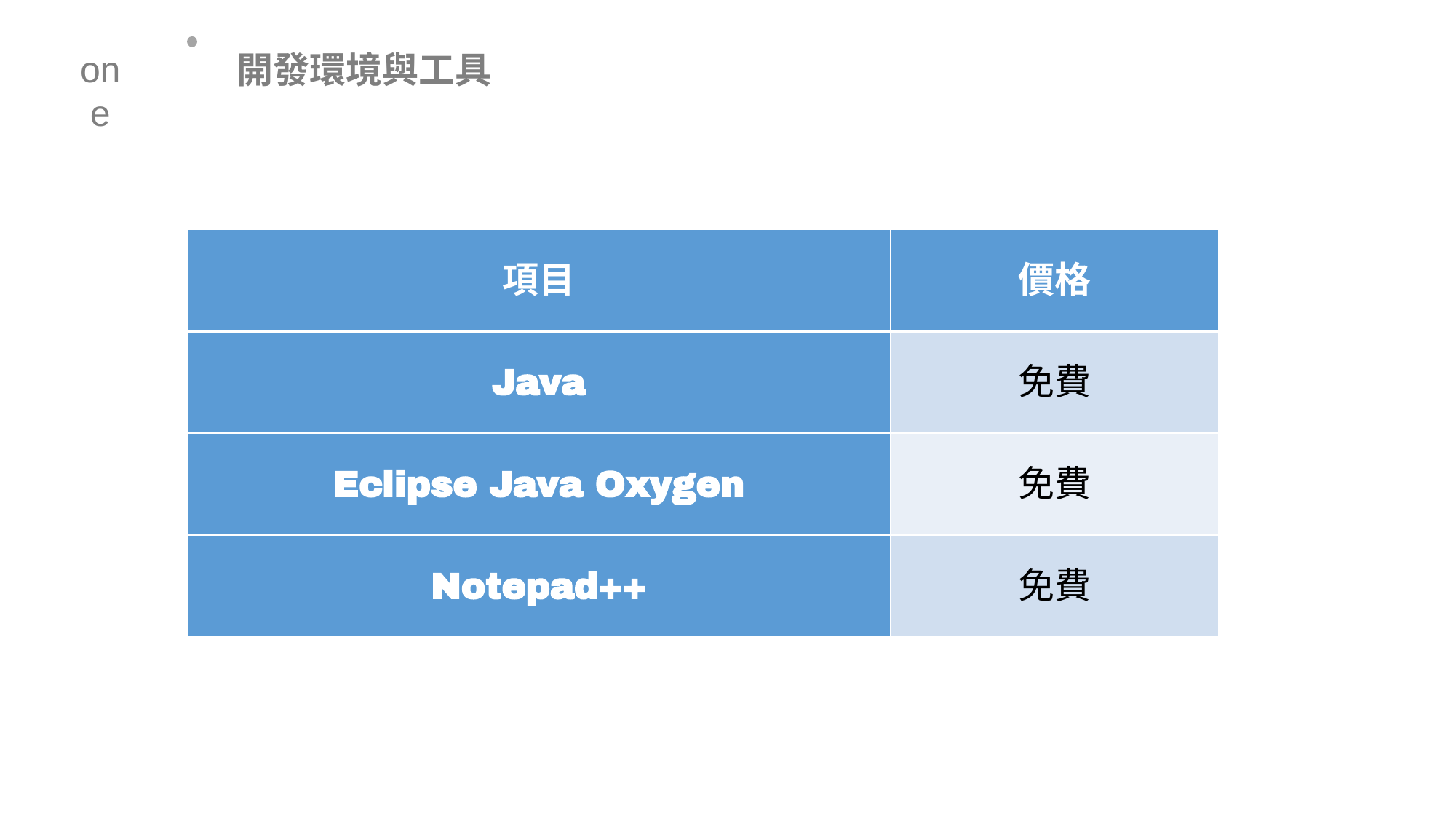

開發環境與工具

one
| 項目 | 價格 |
| --- | --- |
| Java | 免費 |
| Eclipse Java Oxygen | 免費 |
| Notepad++ | 免費 |